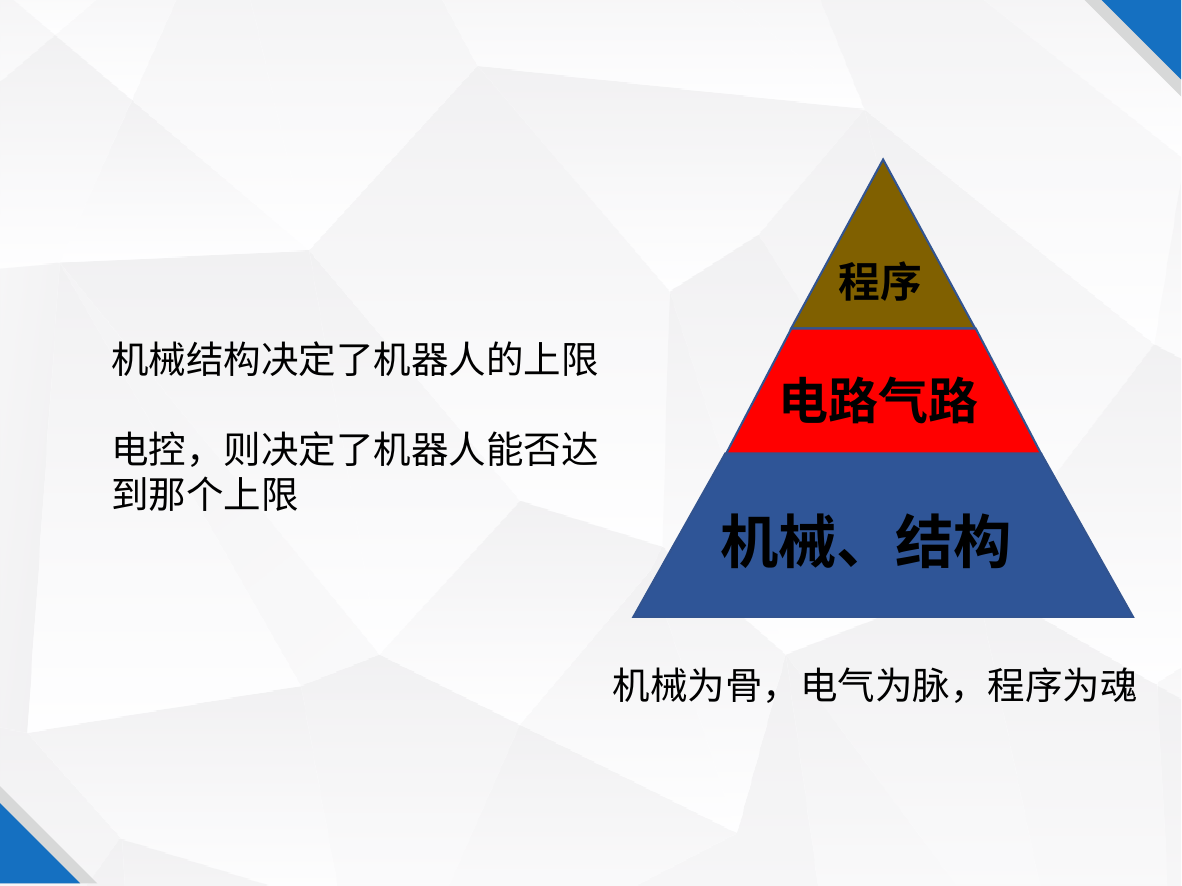

程序
机械结构决定了机器人的上限

电控，则决定了机器人能否达到那个上限
电路气路
机械、结构
机械为骨，电气为脉，程序为魂